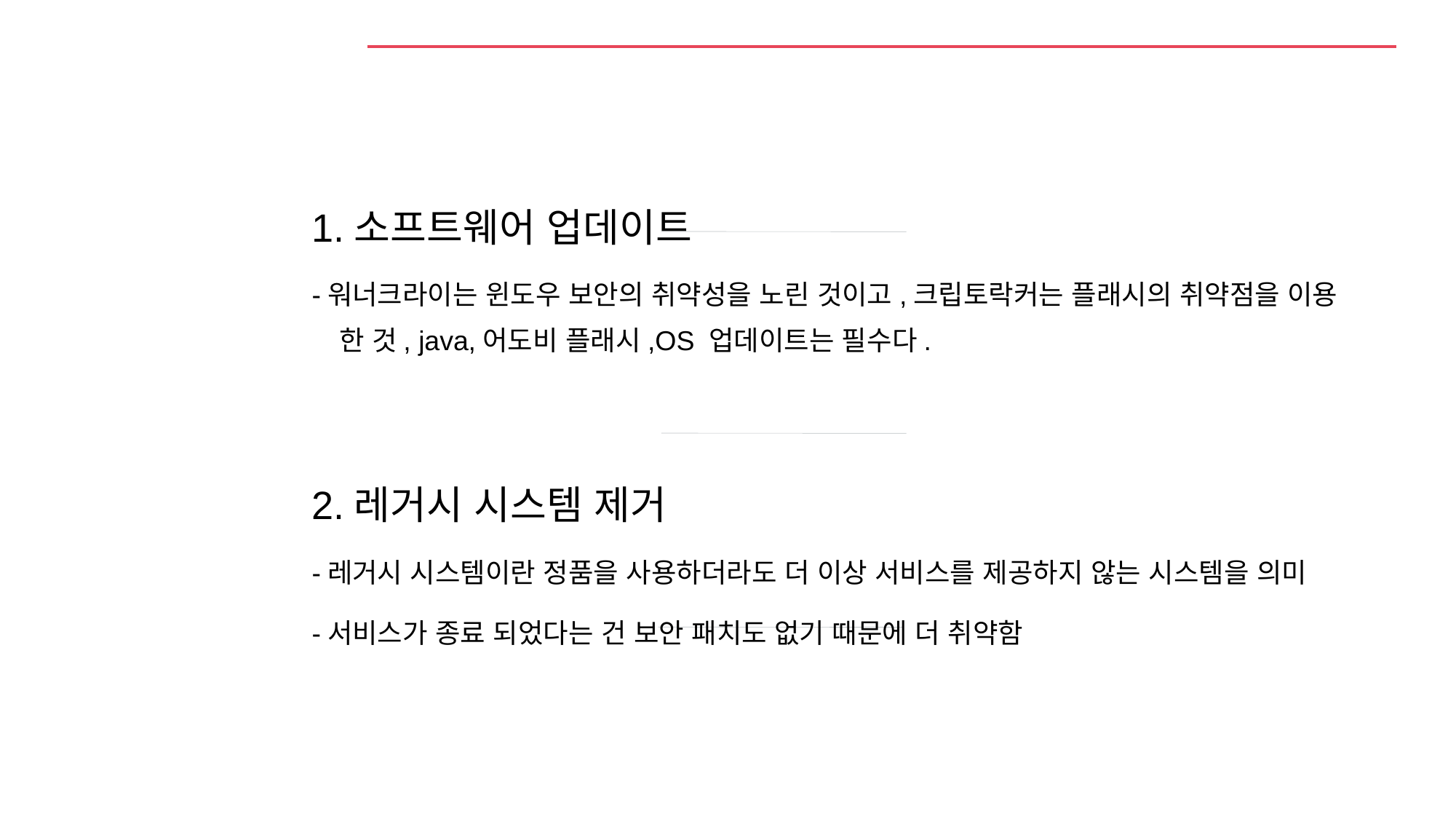

# 대응 방안 -1

1.소프트웨어 업데이트
-워너크라이는 윈도우 보안의 취약성을 노린 것이고,크립토락커는 플래시의 취약점을 이용 한 것, java,어도비 플래시,OS 업데이트는 필수다.
2.레거시 시스템 제거
-레거시 시스템이란 정품을 사용하더라도 더 이상 서비스를 제공하지 않는 시스템을 의미
-서비스가 종료 되었다는 건 보안 패치도 없기 때문에 더 취약함